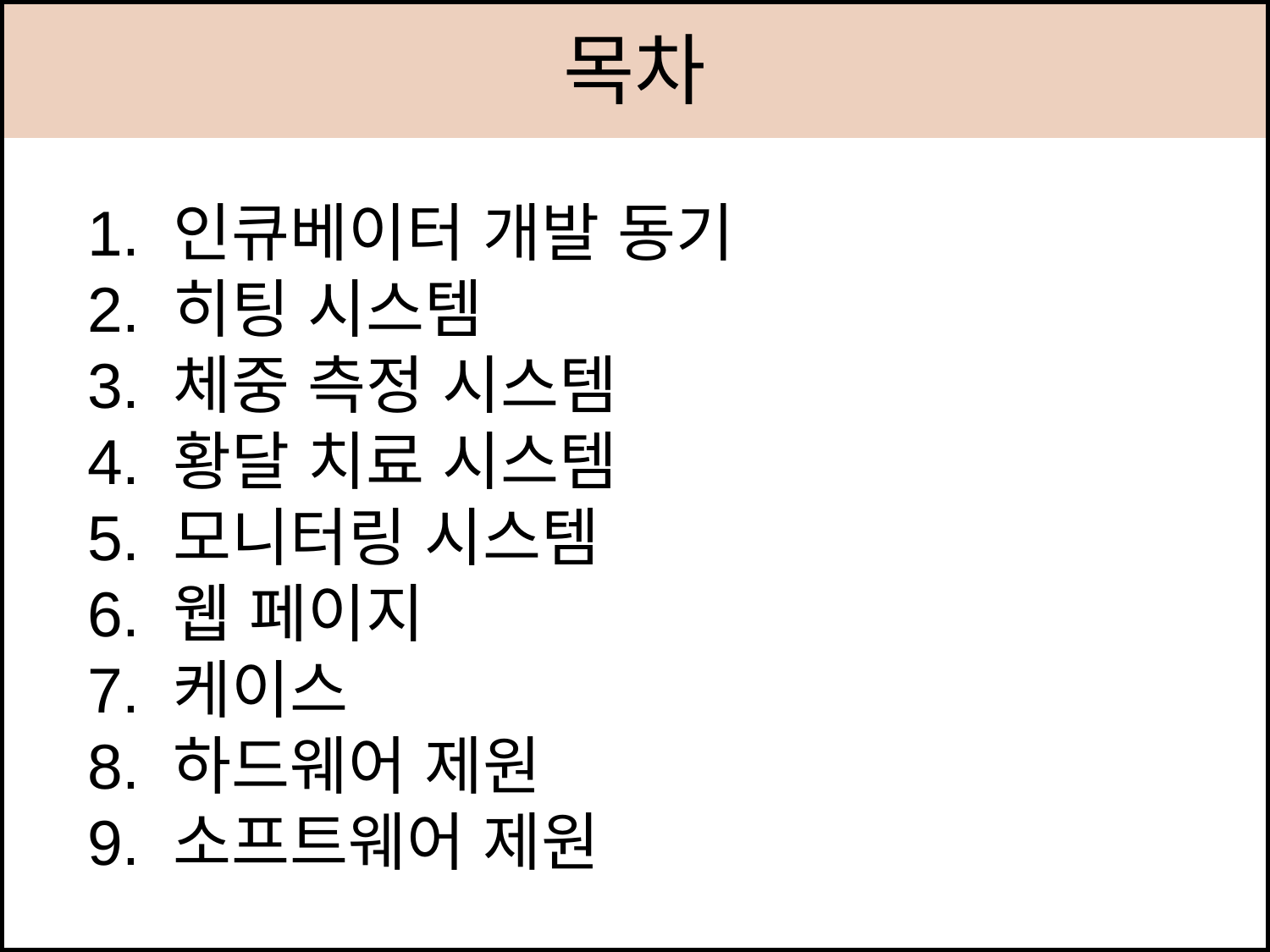

# 목차
 인큐베이터 개발 동기
 히팅 시스템
 체중 측정 시스템
 황달 치료 시스템
 모니터링 시스템
 웹 페이지
 케이스
 하드웨어 제원
 소프트웨어 제원